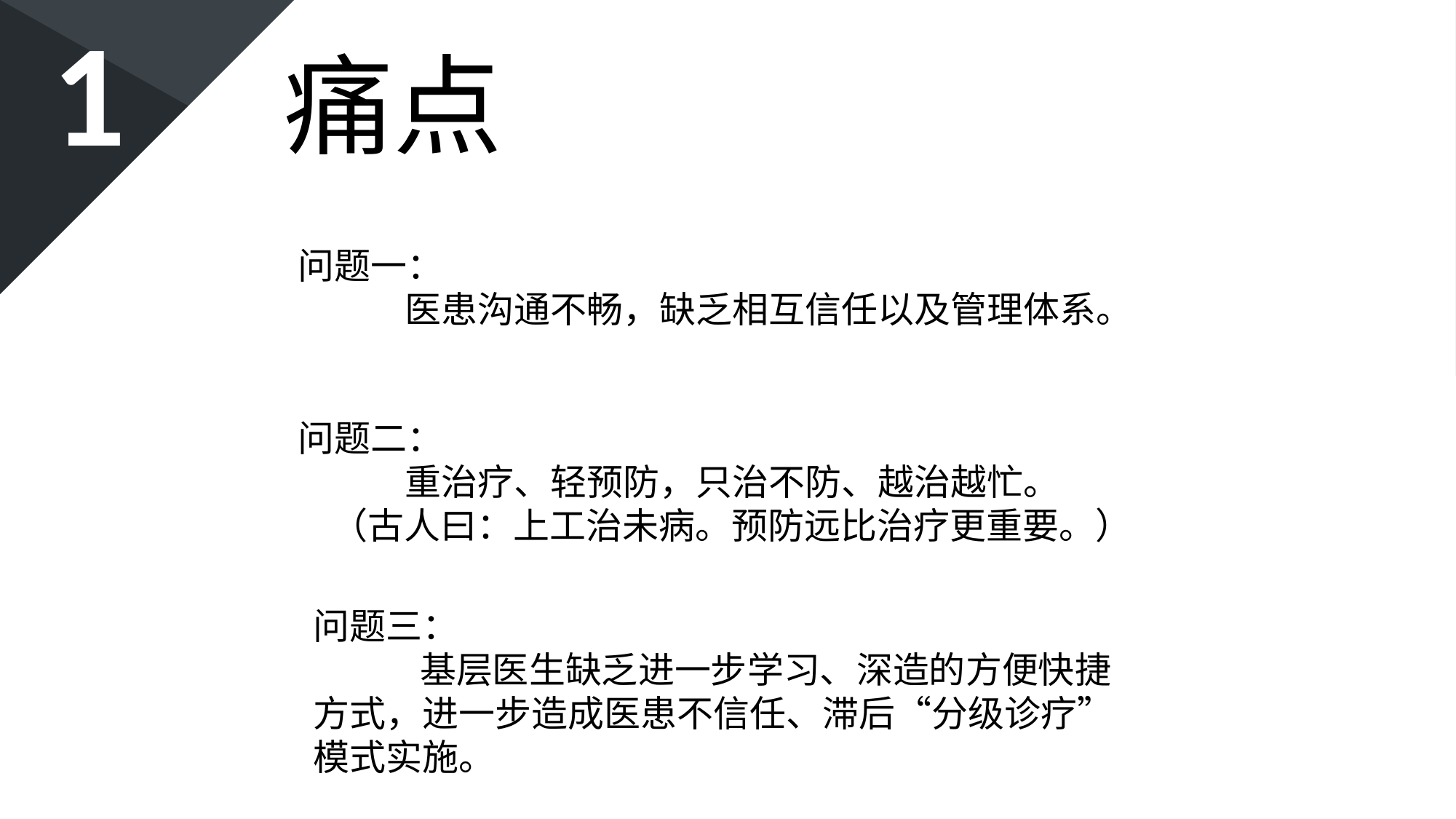

1
痛点
问题一：
            医患沟通不畅，缺乏相互信任以及管理体系。
问题二：
            重治疗、轻预防，只治不防、越治越忙。
   （古人曰：上工治未病。预防远比治疗更重要。）
问题三：
            基层医生缺乏进一步学习、深造的方便快捷方式，进一步造成医患不信任、滞后“分级诊疗”模式实施。